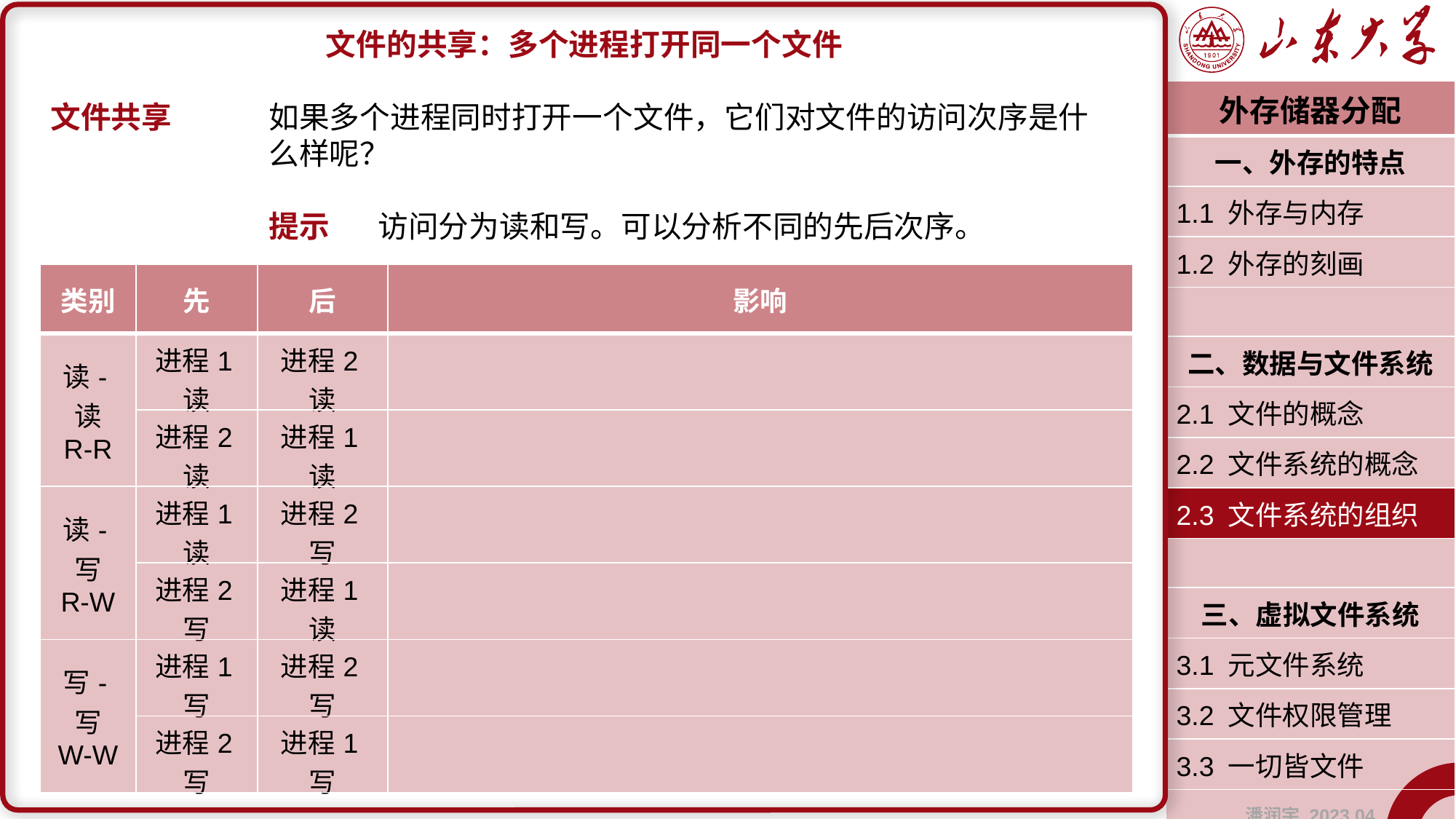

文件的共享：多个进程打开同一个文件

文件共享	如果多个进程同时打开一个文件，它们对文件的访问次序是什		么样呢？

		提示	访问分为读和写。可以分析不同的先后次序。
| 外存储器分配 |
| --- |
| 一、外存的特点 |
| 1.1 外存与内存 |
| 1.2 外存的刻画 |
|  |
| 二、数据与文件系统 |
| 2.1 文件的概念 |
| 2.2 文件系统的概念 |
| 2.3 文件系统的组织 |
|  |
| 三、虚拟文件系统 |
| 3.1 元文件系统 |
| 3.2 文件权限管理 |
| 3.3 一切皆文件 |
| 潘润宇 2023.04 |
| 类别 | 先 | 后 | 影响 |
| --- | --- | --- | --- |
| 读-读 R-R | 进程1读 | 进程2读 |  |
|  | 进程2读 | 进程1读 |  |
| 读-写 R-W | 进程1读 | 进程2写 |  |
|  | 进程2写 | 进程1读 |  |
| 写-写 W-W | 进程1写 | 进程2写 |  |
|  | 进程2写 | 进程1写 |  |